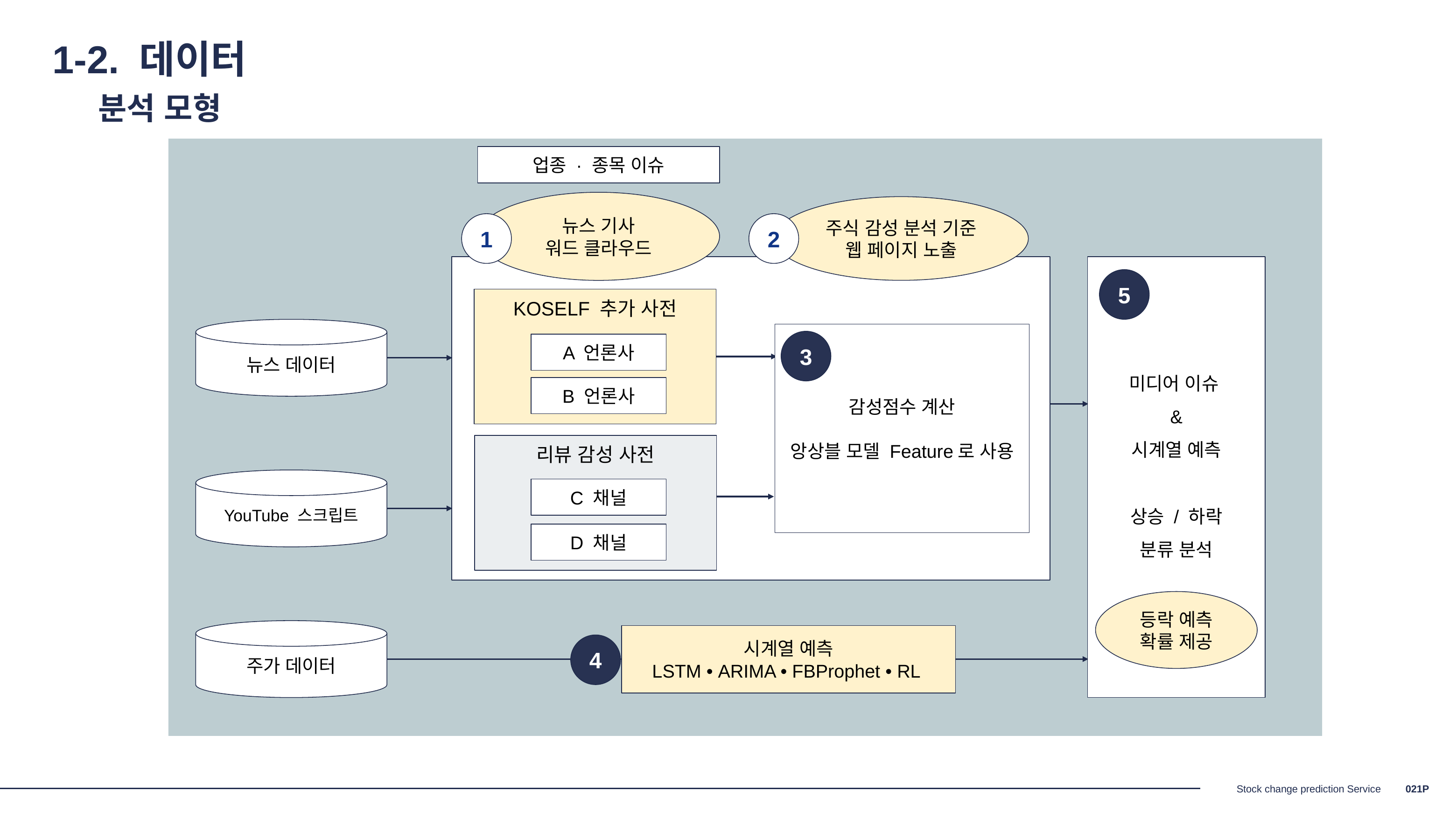

1-2. 데이터
분석 모형

업종 · 종목 이슈
뉴스 기사
워드 클라우드
주식 감성 분석 기준
웹 페이지 노출
1
2

미디어 이슈
&
시계열 예측

상승 / 하락
분류 분석

5
KOSELF 추가 사전
뉴스 데이터
감성점수 계산

앙상블 모델 Feature로 사용
3
A 언론사
B 언론사
리뷰 감성 사전
YouTube 스크립트
C 채널
D 채널
등락 예측 확률 제공
주가 데이터
시계열 예측
LSTM • ARIMA • FBProphet • RL
4
021P
Stock change prediction Service